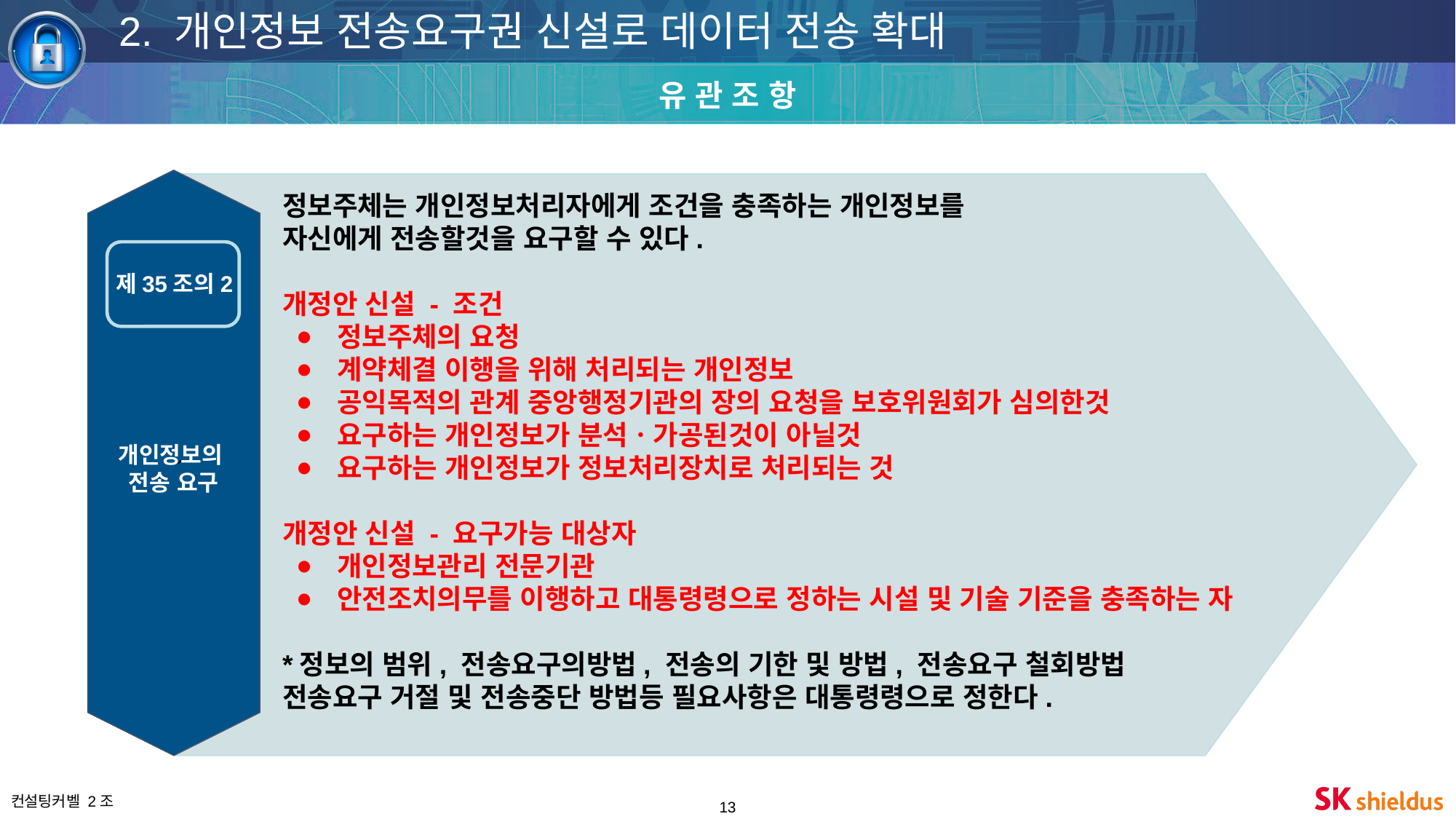

2. 개인정보 전송요구권 신설로 데이터 전송 확대

유 관 조 항

정보주체는 개인정보처리자에게 조건을 충족하는 개인정보를
자신에게 전송할것을 요구할 수 있다.

개정안 신설 - 조건
정보주체의 요청
계약체결 이행을 위해 처리되는 개인정보
공익목적의 관계 중앙행정기관의 장의 요청을 보호위원회가 심의한것
요구하는 개인정보가 분석ㆍ가공된것이 아닐것
요구하는 개인정보가 정보처리장치로 처리되는 것

개정안 신설 - 요구가능 대상자
개인정보관리 전문기관
안전조치의무를 이행하고 대통령령으로 정하는 시설 및 기술 기준을 충족하는 자

*정보의 범위, 전송요구의방법, 전송의 기한 및 방법, 전송요구 철회방법
전송요구 거절 및 전송중단 방법등 필요사항은 대통령령으로 정한다.

제35조의2
`
개인정보의
전송 요구
13